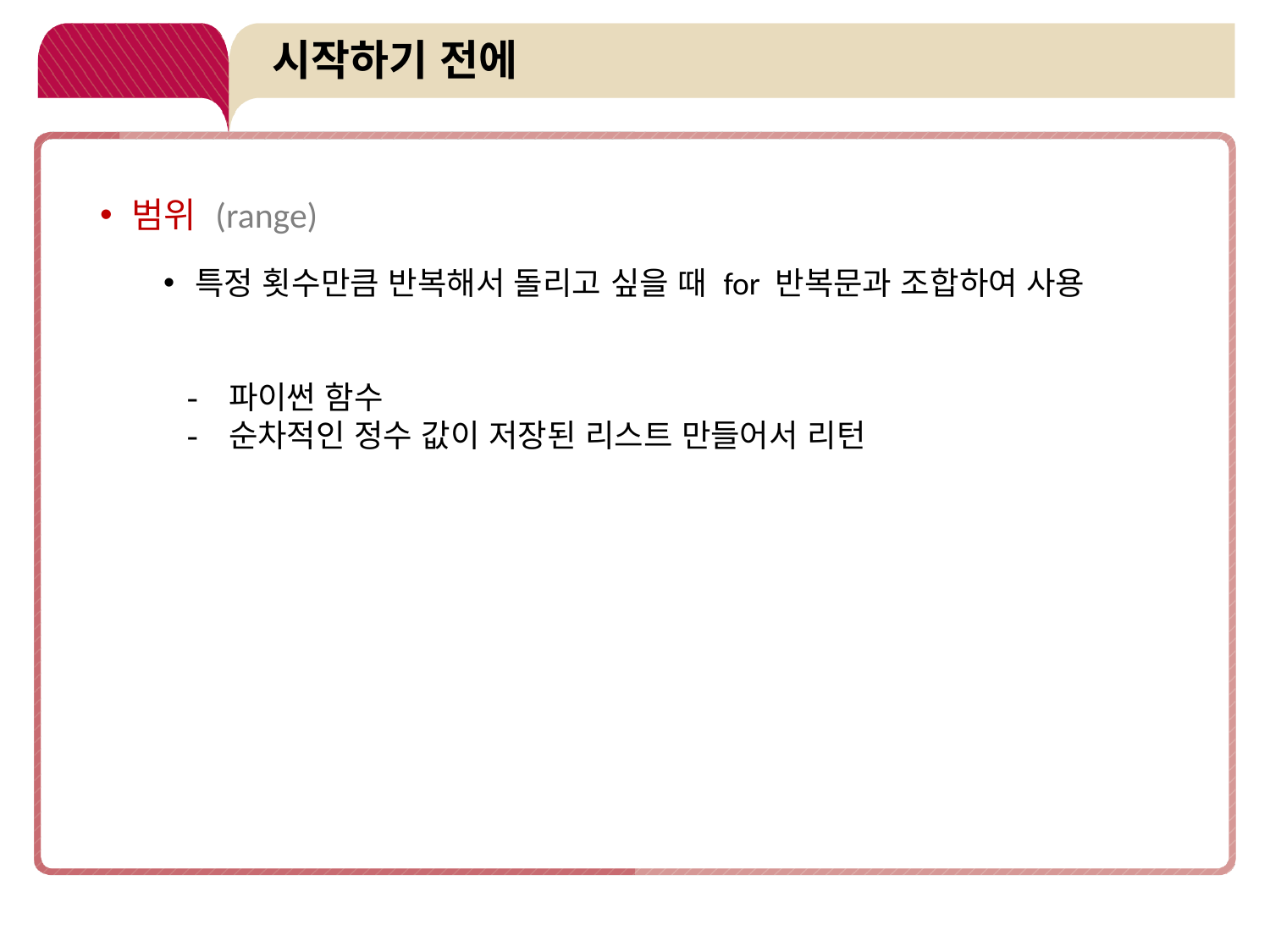

# 시작하기 전에
범위 (range)
특정 횟수만큼 반복해서 돌리고 싶을 때 for 반복문과 조합하여 사용
- 파이썬 함수
- 순차적인 정수 값이 저장된 리스트 만들어서 리턴